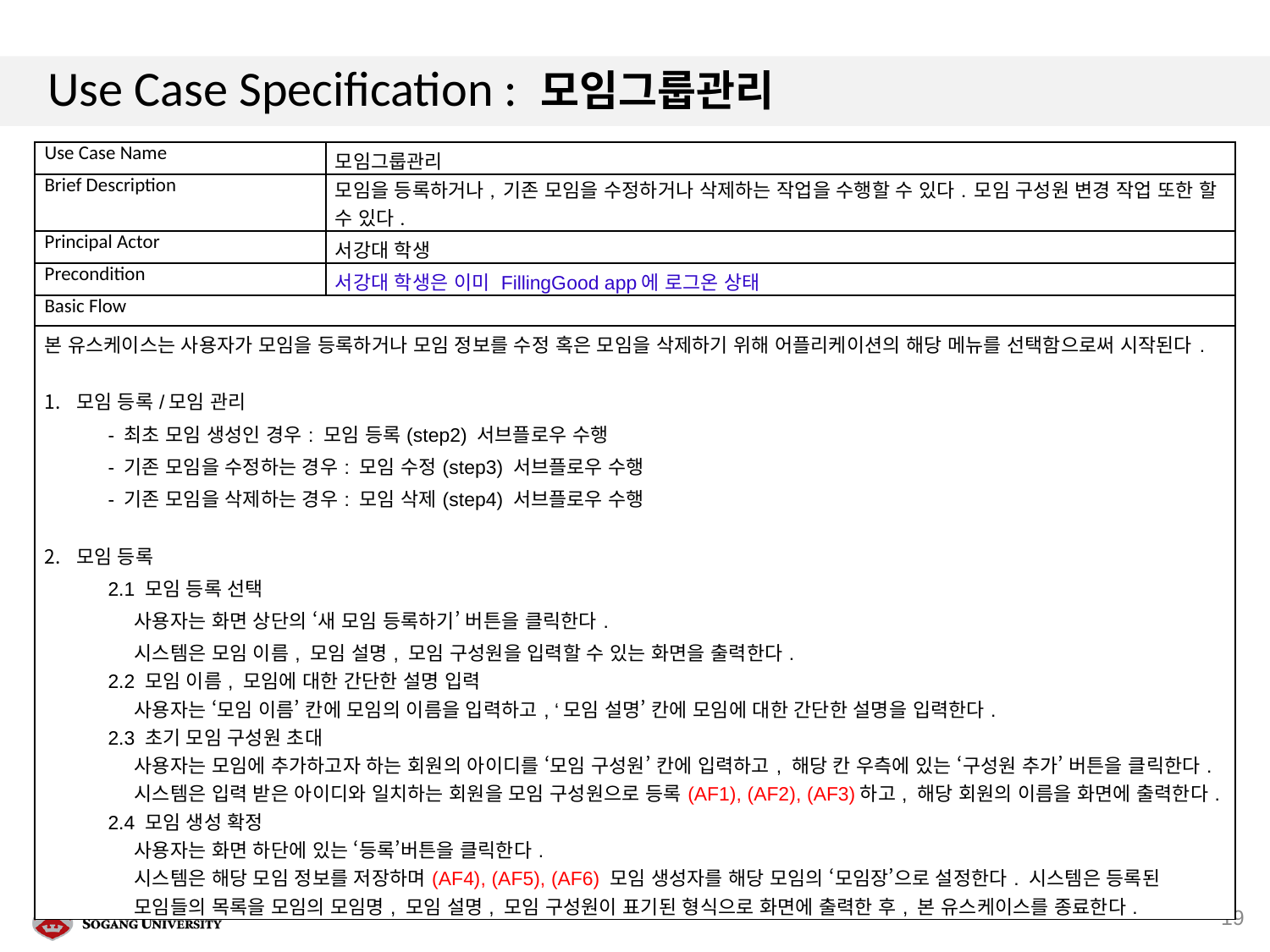

# Use Case Specification : 모임그룹관리
| Use Case Name | 모임그룹관리 |
| --- | --- |
| Brief Description | 모임을 등록하거나, 기존 모임을 수정하거나 삭제하는 작업을 수행할 수 있다. 모임 구성원 변경 작업 또한 할 수 있다. |
| Principal Actor | 서강대 학생 |
| Precondition | 서강대 학생은 이미 FillingGood app에 로그온 상태 |
| Basic Flow |  |
| 본 유스케이스는 사용자가 모임을 등록하거나 모임 정보를 수정 혹은 모임을 삭제하기 위해 어플리케이션의 해당 메뉴를 선택함으로써 시작된다. 모임 등록/모임 관리 - 최초 모임 생성인 경우: 모임 등록(step2) 서브플로우 수행 - 기존 모임을 수정하는 경우: 모임 수정(step3) 서브플로우 수행 - 기존 모임을 삭제하는 경우: 모임 삭제(step4) 서브플로우 수행 모임 등록 2.1 모임 등록 선택 사용자는 화면 상단의 ‘새 모임 등록하기’ 버튼을 클릭한다. 시스템은 모임 이름, 모임 설명, 모임 구성원을 입력할 수 있는 화면을 출력한다. 2.2 모임 이름, 모임에 대한 간단한 설명 입력 사용자는 ‘모임 이름’ 칸에 모임의 이름을 입력하고, ‘모임 설명’ 칸에 모임에 대한 간단한 설명을 입력한다. 2.3 초기 모임 구성원 초대 사용자는 모임에 추가하고자 하는 회원의 아이디를 ‘모임 구성원’ 칸에 입력하고, 해당 칸 우측에 있는 ‘구성원 추가’ 버튼을 클릭한다. 시스템은 입력 받은 아이디와 일치하는 회원을 모임 구성원으로 등록(AF1), (AF2), (AF3)하고, 해당 회원의 이름을 화면에 출력한다. 2.4 모임 생성 확정 사용자는 화면 하단에 있는 ‘등록’버튼을 클릭한다. 시스템은 해당 모임 정보를 저장하며(AF4), (AF5), (AF6) 모임 생성자를 해당 모임의 ‘모임장’으로 설정한다. 시스템은 등록된 모임들의 목록을 모임의 모임명, 모임 설명, 모임 구성원이 표기된 형식으로 화면에 출력한 후, 본 유스케이스를 종료한다. |  |
19